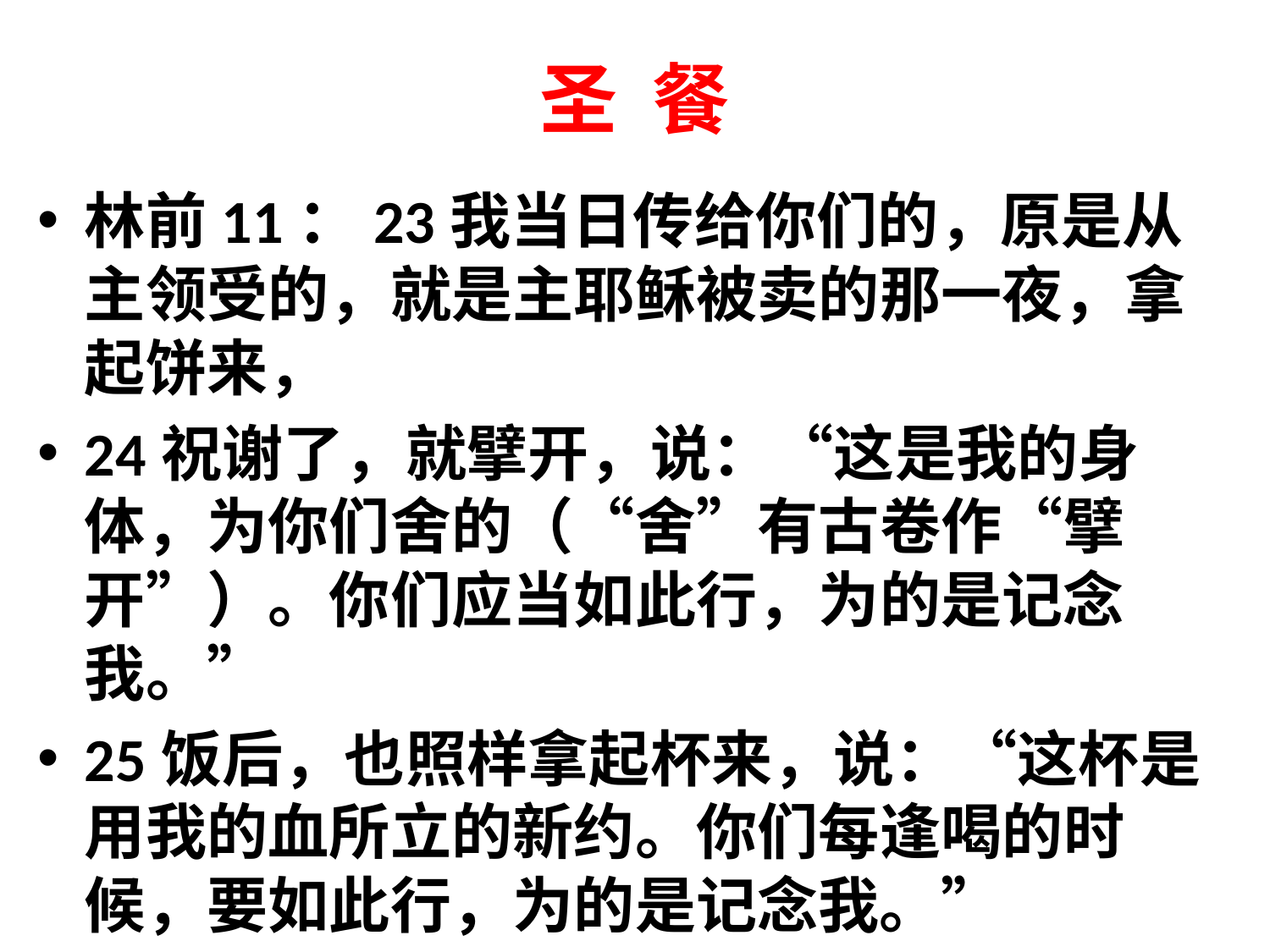

# 圣  餐
林前11：23我当日传给你们的，原是从主领受的，就是主耶稣被卖的那一夜，拿起饼来，
24祝谢了，就擘开，说：“这是我的身体，为你们舍的（“舍”有古卷作“擘开”）。你们应当如此行，为的是记念我。”
25饭后，也照样拿起杯来，说：“这杯是用我的血所立的新约。你们每逢喝的时候，要如此行，为的是记念我。”